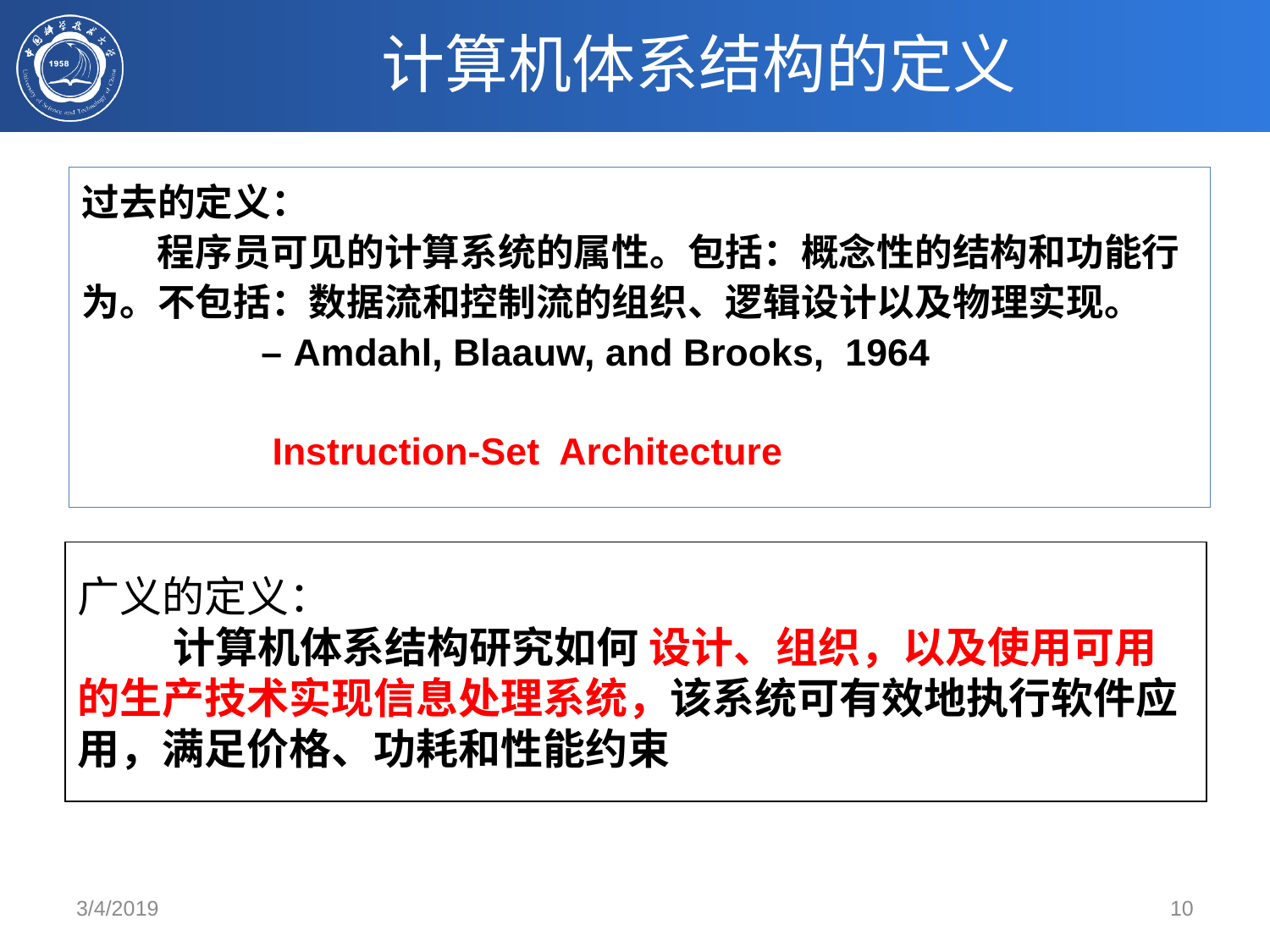

# 计算机体系结构的定义
过去的定义：
        程序员可见的计算系统的属性。包括：概念性的结构和功能行为。不包括：数据流和控制流的组织、逻辑设计以及物理实现。
                 – Amdahl, Blaauw, and Brooks,  1964

                  Instruction-Set  Architecture

广义的定义：
         计算机体系结构研究如何 设计、组织，以及使用可用的生产技术实现信息处理系统，该系统可有效地执行软件应用，满足价格、功耗和性能约束
3/4/2019
10